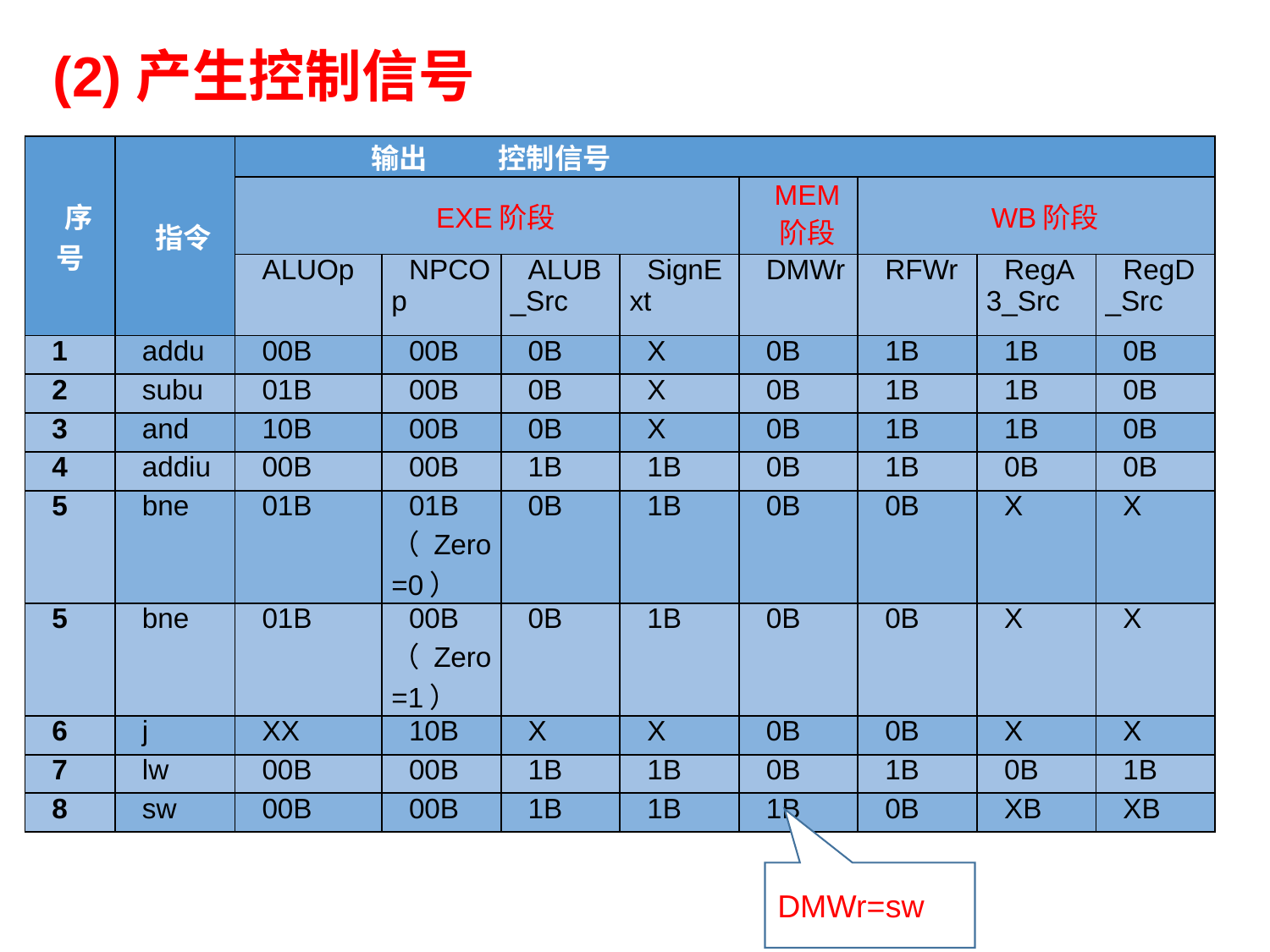

# (2)产生控制信号
| 序号 | 指令 | 输出 控制信号 |  |  |  |  |  |  |  |
| --- | --- | --- | --- | --- | --- | --- | --- | --- | --- |
|  |  | EXE阶段 |  |  |  | MEM 阶段 | WB阶段 |  |  |
|  |  | ALUOp | NPCOp | ALUB\_Src | SignExt | DMWr | RFWr | RegA3\_Src | RegD\_Src |
| 1 | addu | 00B | 00B | 0B | X | 0B | 1B | 1B | 0B |
| 2 | subu | 01B | 00B | 0B | X | 0B | 1B | 1B | 0B |
| 3 | and | 10B | 00B | 0B | X | 0B | 1B | 1B | 0B |
| 4 | addiu | 00B | 00B | 1B | 1B | 0B | 1B | 0B | 0B |
| 5 | bne | 01B | 01B（Zero=0） | 0B | 1B | 0B | 0B | X | X |
| 5 | bne | 01B | 00B（Zero=1） | 0B | 1B | 0B | 0B | X | X |
| 6 | j | XX | 10B | X | X | 0B | 0B | X | X |
| 7 | lw | 00B | 00B | 1B | 1B | 0B | 1B | 0B | 1B |
| 8 | sw | 00B | 00B | 1B | 1B | 1B | 0B | XB | XB |

DMWr=sw